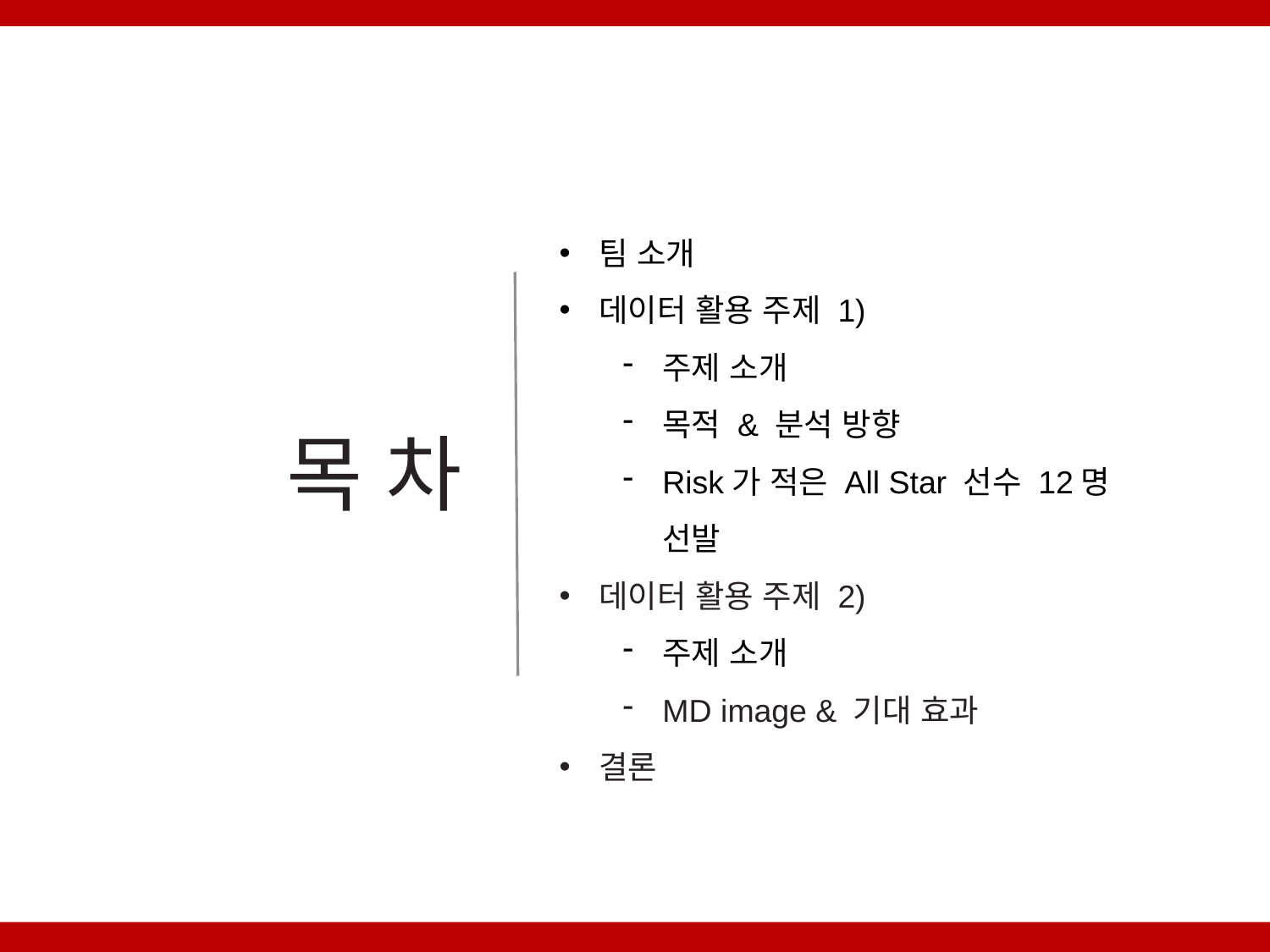

팀 소개
데이터 활용 주제 1)
주제 소개
목적 & 분석 방향
Risk가 적은 All Star 선수 12명 선발
데이터 활용 주제 2)
주제 소개
MD image & 기대 효과
결론
목 차